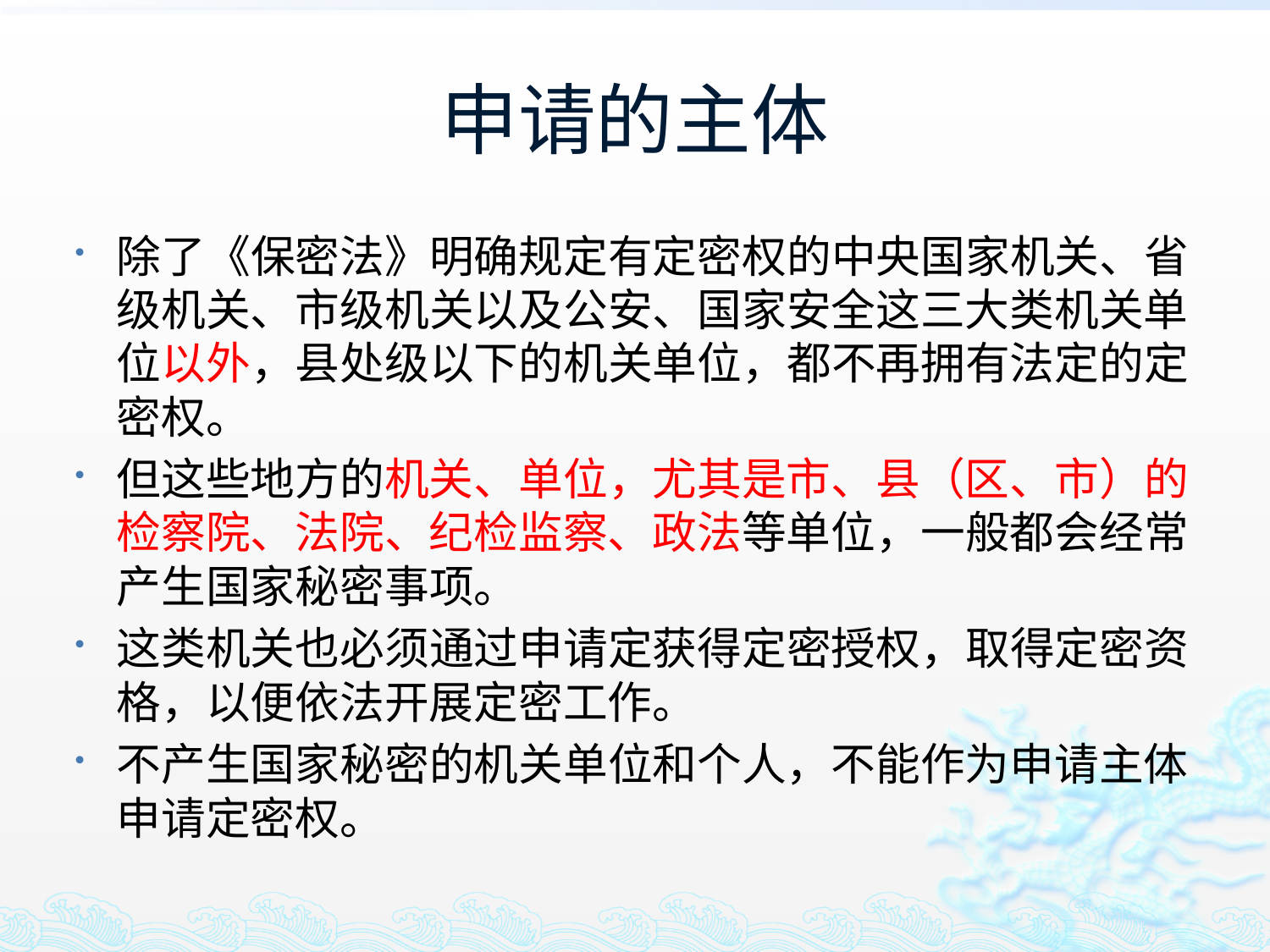

# 申请的主体
除了《保密法》明确规定有定密权的中央国家机关、省级机关、市级机关以及公安、国家安全这三大类机关单位以外，县处级以下的机关单位，都不再拥有法定的定密权。
但这些地方的机关、单位，尤其是市、县（区、市）的检察院、法院、纪检监察、政法等单位，一般都会经常产生国家秘密事项。
这类机关也必须通过申请定获得定密授权，取得定密资格，以便依法开展定密工作。
不产生国家秘密的机关单位和个人，不能作为申请主体申请定密权。